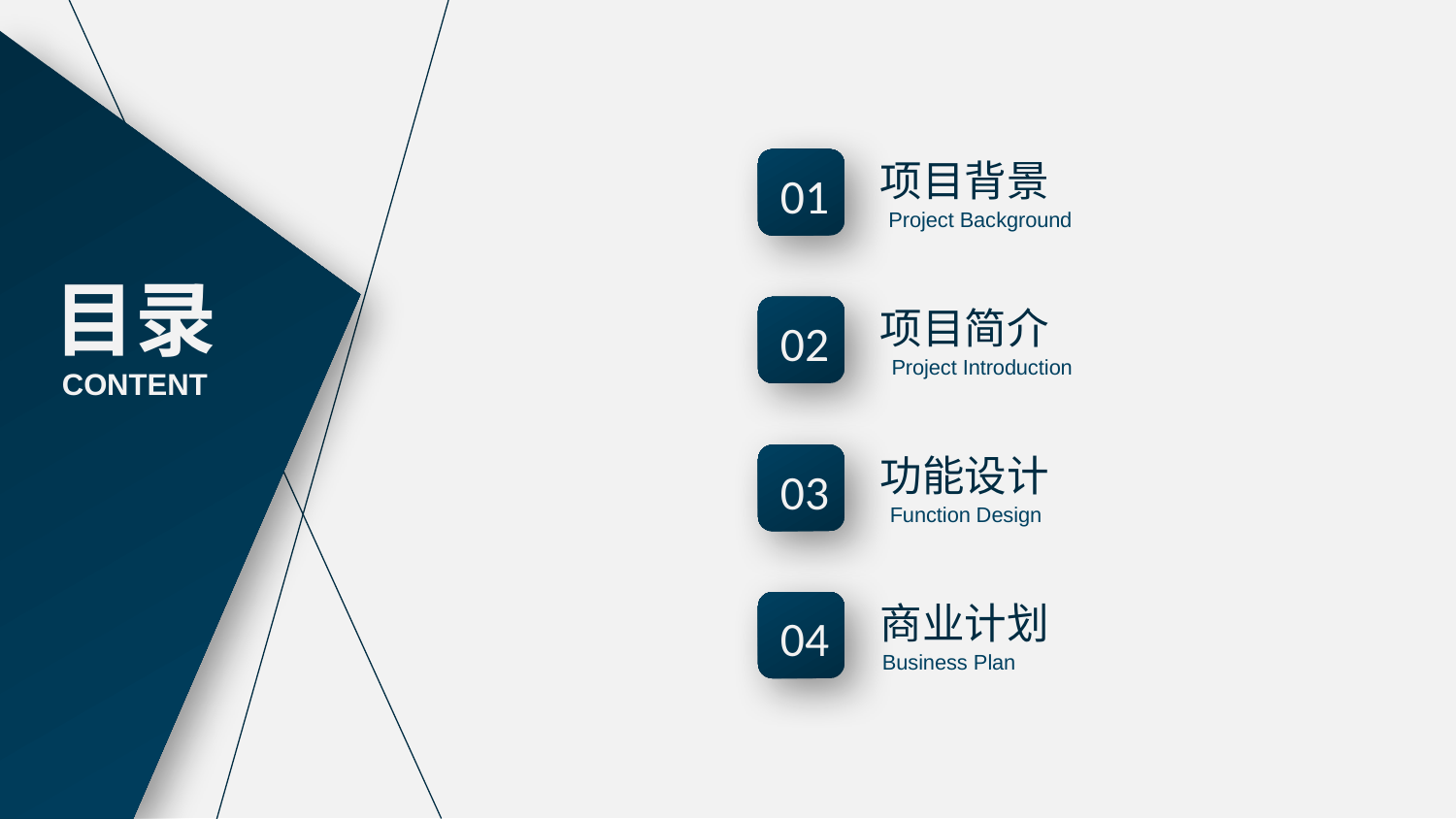

项目背景

01
Project Background
目录
CONTENT
项目简介

02
Project Introduction
功能设计

03
Function Design
商业计划

04
Business Plan